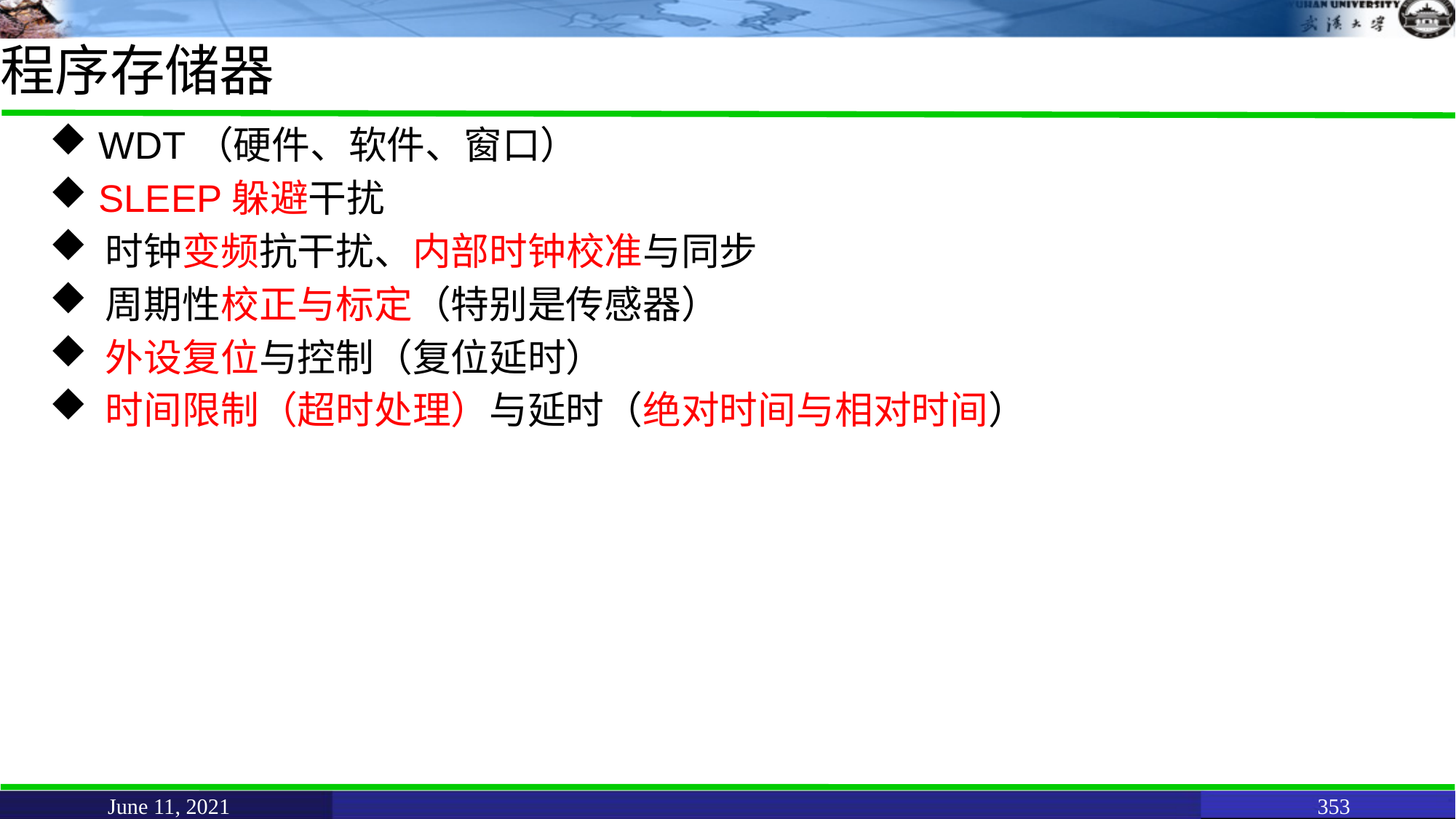

# 程序存储器
 WDT（硬件、软件、窗口）
 SLEEP躲避干扰
 时钟变频抗干扰、内部时钟校准与同步
 周期性校正与标定（特别是传感器）
 外设复位与控制（复位延时）
 时间限制（超时处理）与延时（绝对时间与相对时间）

June 11, 2021

353